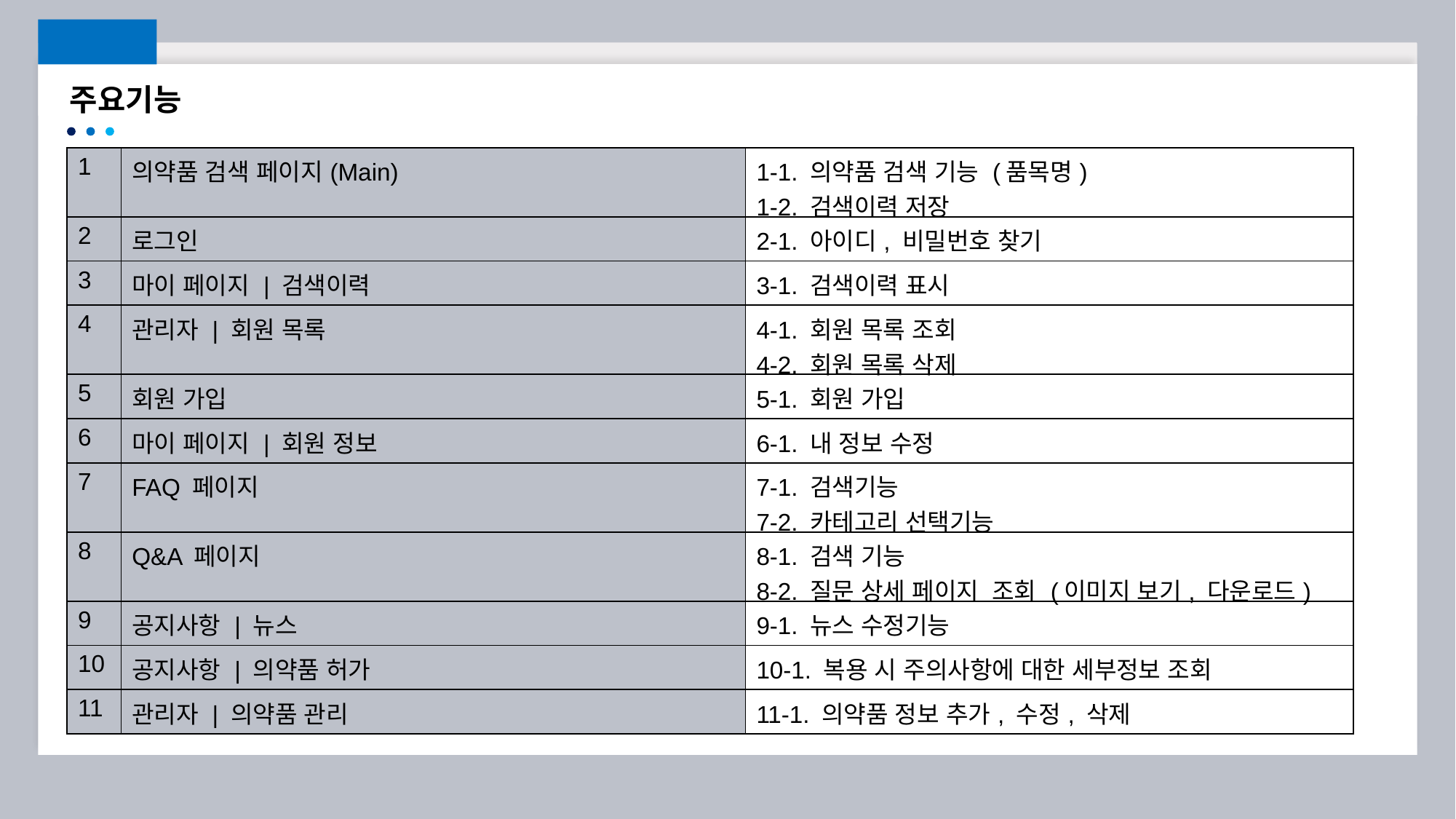

주요기능

| 1 | 의약품 검색 페이지(Main) | 1-1. 의약품 검색 기능 (품목명) 1-2. 검색이력 저장 |
| --- | --- | --- |
| 2 | 로그인 | 2-1. 아이디, 비밀번호 찾기 |
| 3 | 마이 페이지 | 검색이력 | 3-1. 검색이력 표시 |
| 4 | 관리자 | 회원 목록 | 4-1. 회원 목록 조회 4-2. 회원 목록 삭제 |
| 5 | 회원 가입 | 5-1. 회원 가입 |
| 6 | 마이 페이지 | 회원 정보 | 6-1. 내 정보 수정 |
| 7 | FAQ 페이지 | 7-1. 검색기능 7-2. 카테고리 선택기능 |
| 8 | Q&A 페이지 | 8-1. 검색 기능 8-2. 질문 상세 페이지 조회 (이미지 보기, 다운로드) |
| 9 | 공지사항 | 뉴스 | 9-1. 뉴스 수정기능 |
| 10 | 공지사항 | 의약품 허가 | 10-1. 복용 시 주의사항에 대한 세부정보 조회 |
| 11 | 관리자 | 의약품 관리 | 11-1. 의약품 정보 추가, 수정, 삭제 |